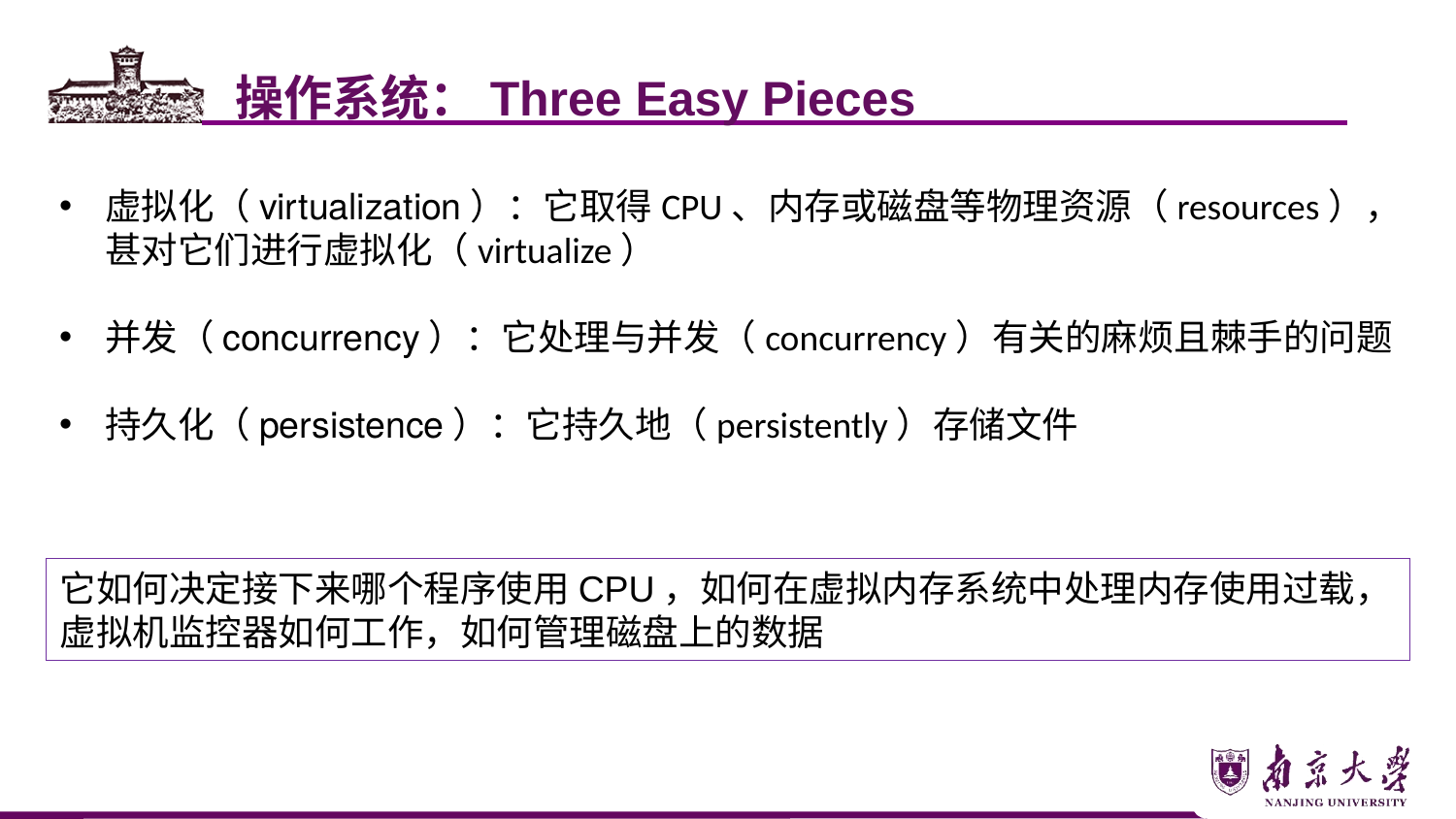

操作系统：Three Easy Pieces
虚拟化（virtualization）：它取得CPU、内存或磁盘等物理资源（resources），甚对它们进行虚拟化（virtualize）

并发（concurrency）：它处理与并发（concurrency）有关的麻烦且棘手的问题

持久化（persistence）：它持久地（persistently）存储文件

它如何决定接下来哪个程序使用CPU，如何在虚拟内存系统中处理内存使用过载，虚拟机监控器如何工作，如何管理磁盘上的数据